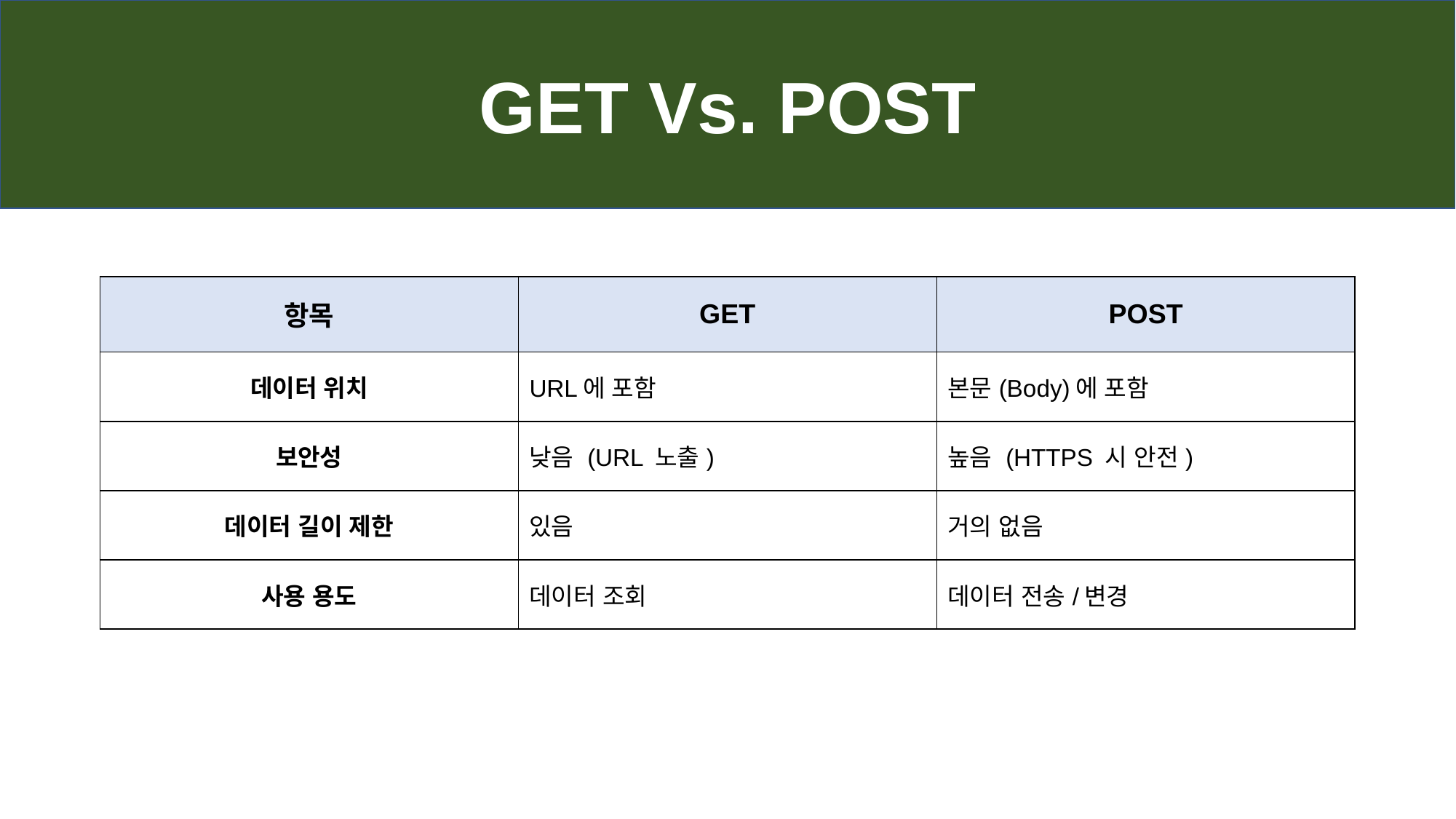

GET Vs. POST
| 항목 | GET | POST |
| --- | --- | --- |
| 데이터 위치 | URL에 포함 | 본문(Body)에 포함 |
| 보안성 | 낮음 (URL 노출) | 높음 (HTTPS 시 안전) |
| 데이터 길이 제한 | 있음 | 거의 없음 |
| 사용 용도 | 데이터 조회 | 데이터 전송/변경 |